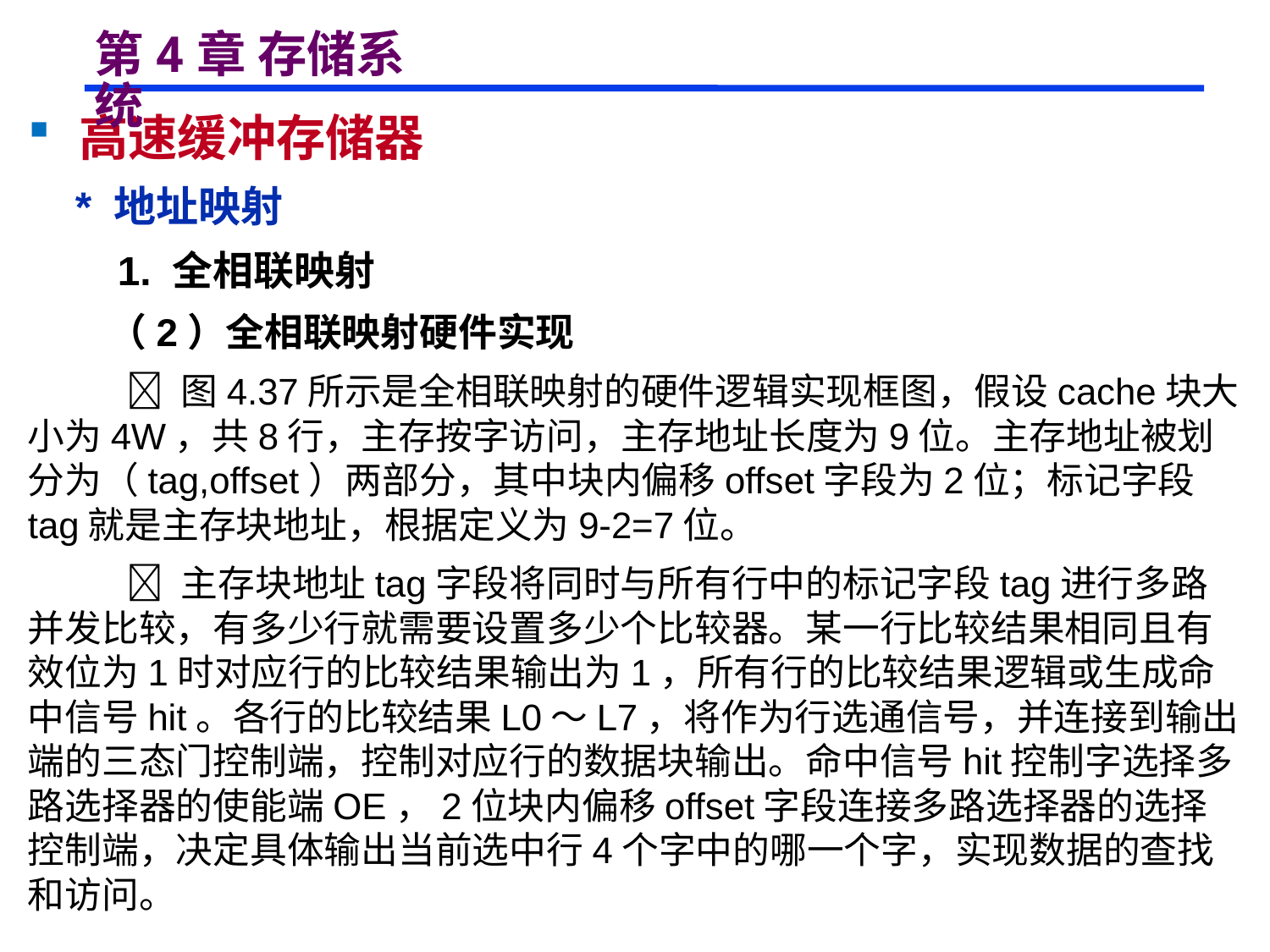

# 第4章 存储系统
 高速缓冲存储器
    * 地址映射
        1. 全相联映射
        （2）全相联映射硬件实现
            ♦ 图4.37所示是全相联映射的硬件逻辑实现框图，假设cache块大小为4W，共8行，主存按字访问，主存地址长度为9位。主存地址被划分为（tag,offset）两部分，其中块内偏移offset字段为2位；标记字段tag就是主存块地址，根据定义为9-2=7位。
            ♦ 主存块地址tag字段将同时与所有行中的标记字段tag进行多路并发比较，有多少行就需要设置多少个比较器。某一行比较结果相同且有效位为1时对应行的比较结果输出为1，所有行的比较结果逻辑或生成命中信号hit。各行的比较结果L0～L7，将作为行选通信号，并连接到输出端的三态门控制端，控制对应行的数据块输出。命中信号hit控制字选择多路选择器的使能端OE，2位块内偏移offset字段连接多路选择器的选择控制端，决定具体输出当前选中行4个字中的哪一个字，实现数据的查找和访问。